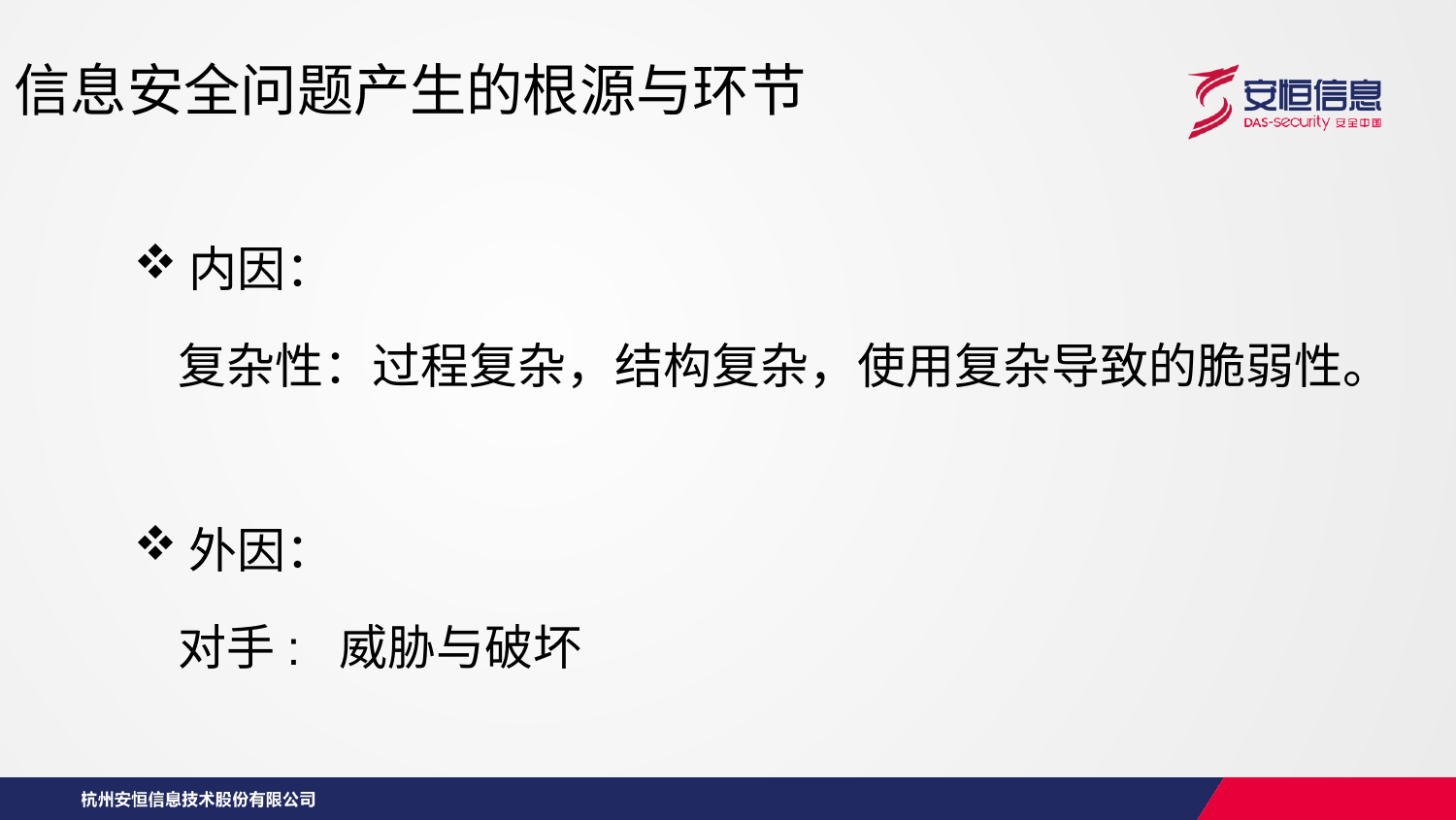

信息安全问题产生的根源与环节
内因：
   复杂性：过程复杂，结构复杂，使用复杂导致的脆弱性。
外因：
   对手:  威胁与破坏